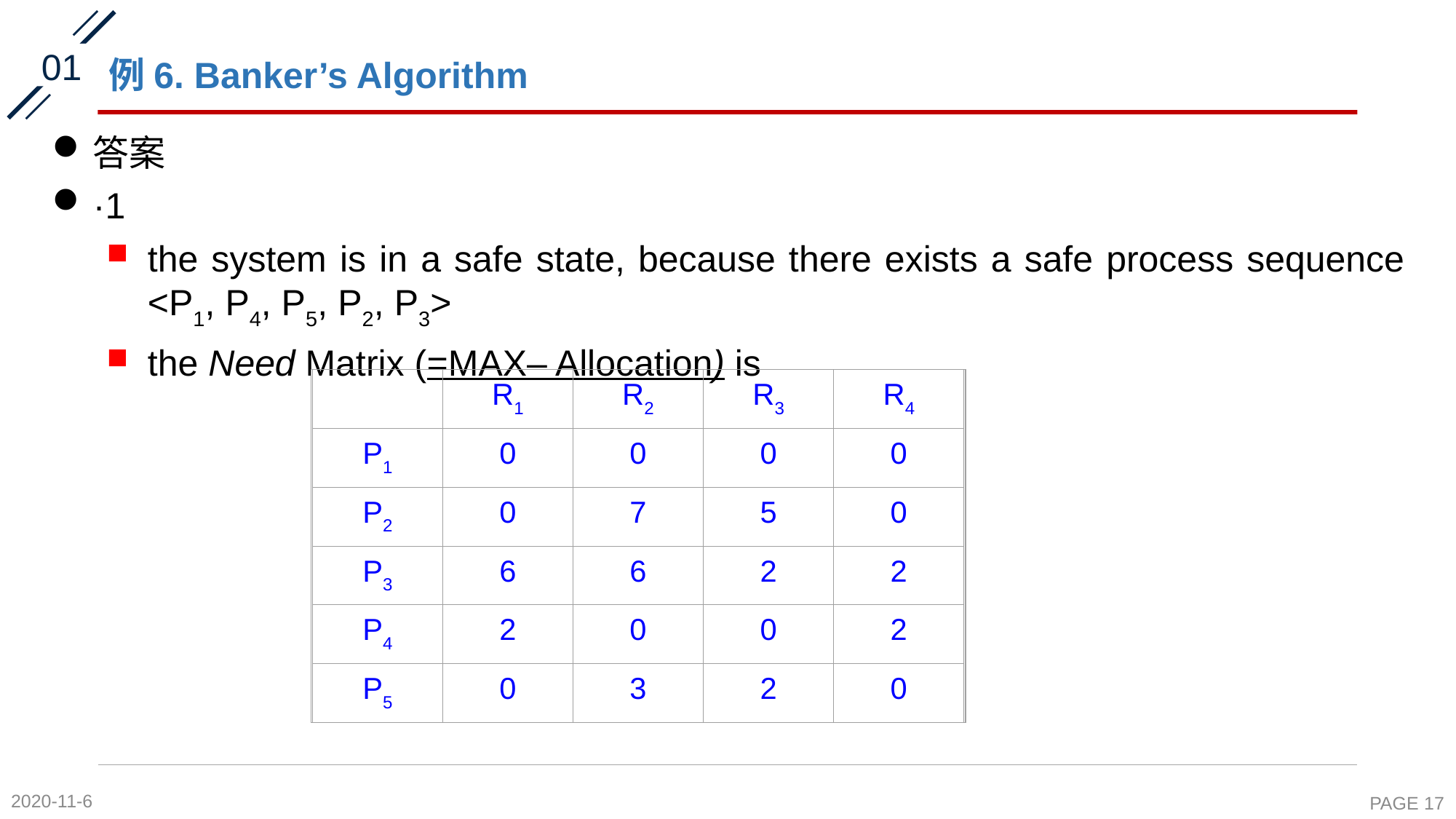

01
# 例6. Banker’s Algorithm
答案
·1
the system is in a safe state, because there exists a safe process sequence <P1, P4, P5, P2, P3>
the Need Matrix (=MAX– Allocation) is

R1

R2

R3

R4

P1

0

0

0

0

P2

0

7

5

0

P3

6

6

2

2

P4

2

0

0

2

P5

0

3

2

0

2020-11-6
PAGE 17